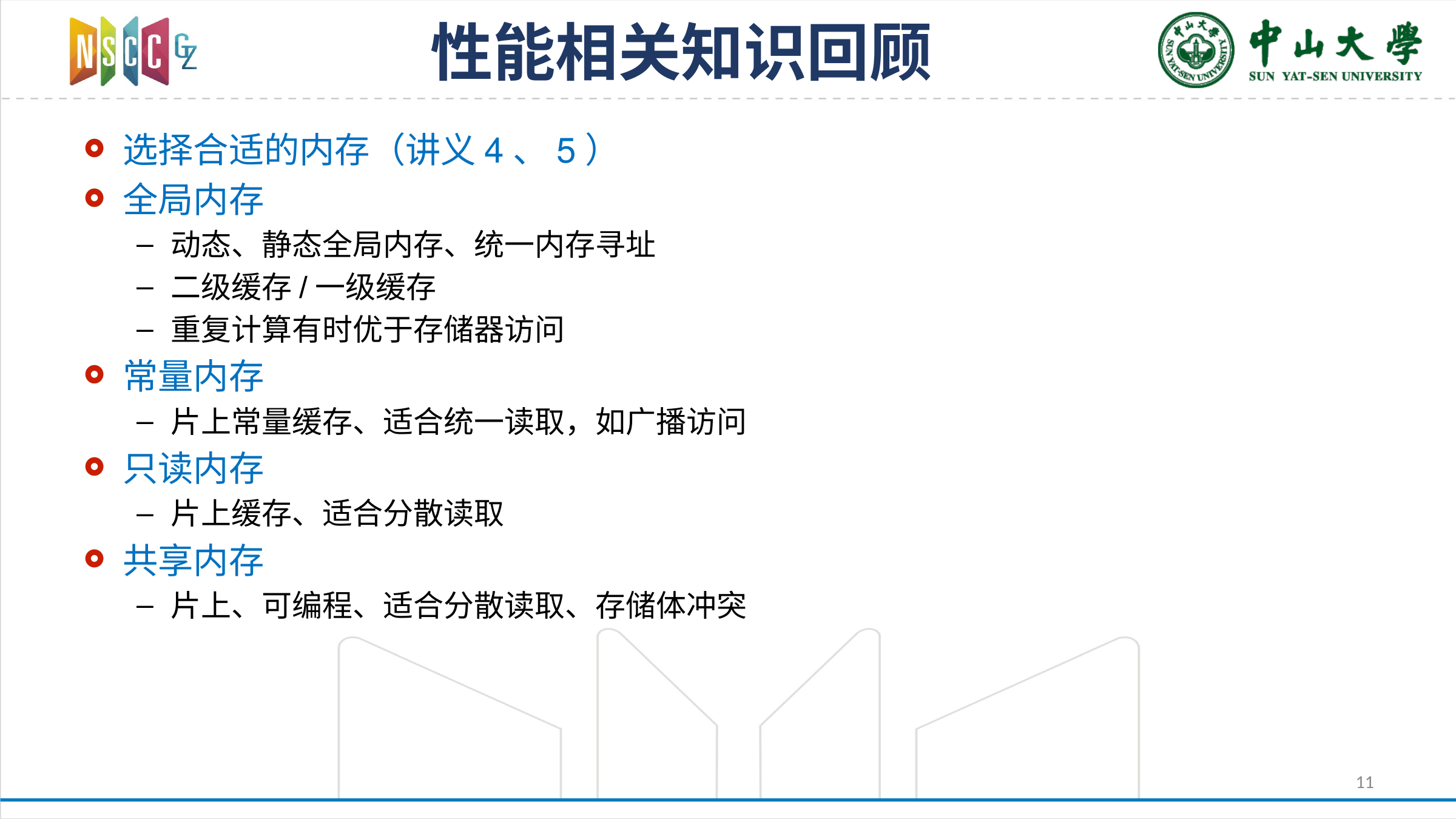

# 性能相关知识回顾
选择合适的内存（讲义4、5）
全局内存
动态、静态全局内存、统一内存寻址
二级缓存/一级缓存
重复计算有时优于存储器访问
常量内存
片上常量缓存、适合统一读取，如广播访问
只读内存
片上缓存、适合分散读取
共享内存
片上、可编程、适合分散读取、存储体冲突
11